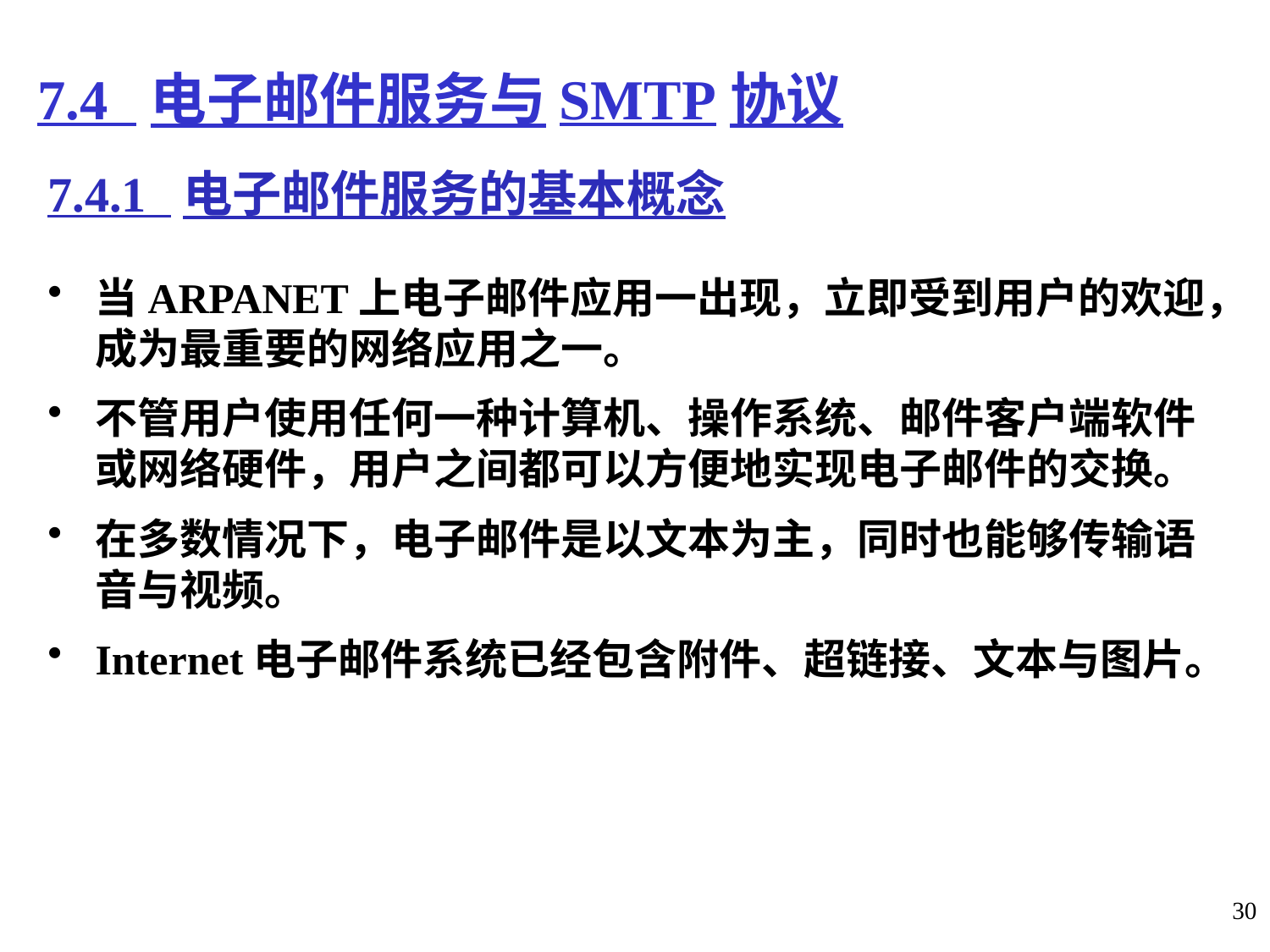

# 7.4  电子邮件服务与SMTP协议
7.4.1  电子邮件服务的基本概念

当ARPANET上电子邮件应用一出现，立即受到用户的欢迎，成为最重要的网络应用之一。
不管用户使用任何一种计算机、操作系统、邮件客户端软件或网络硬件，用户之间都可以方便地实现电子邮件的交换。
在多数情况下，电子邮件是以文本为主，同时也能够传输语音与视频。
Internet电子邮件系统已经包含附件、超链接、文本与图片。
30